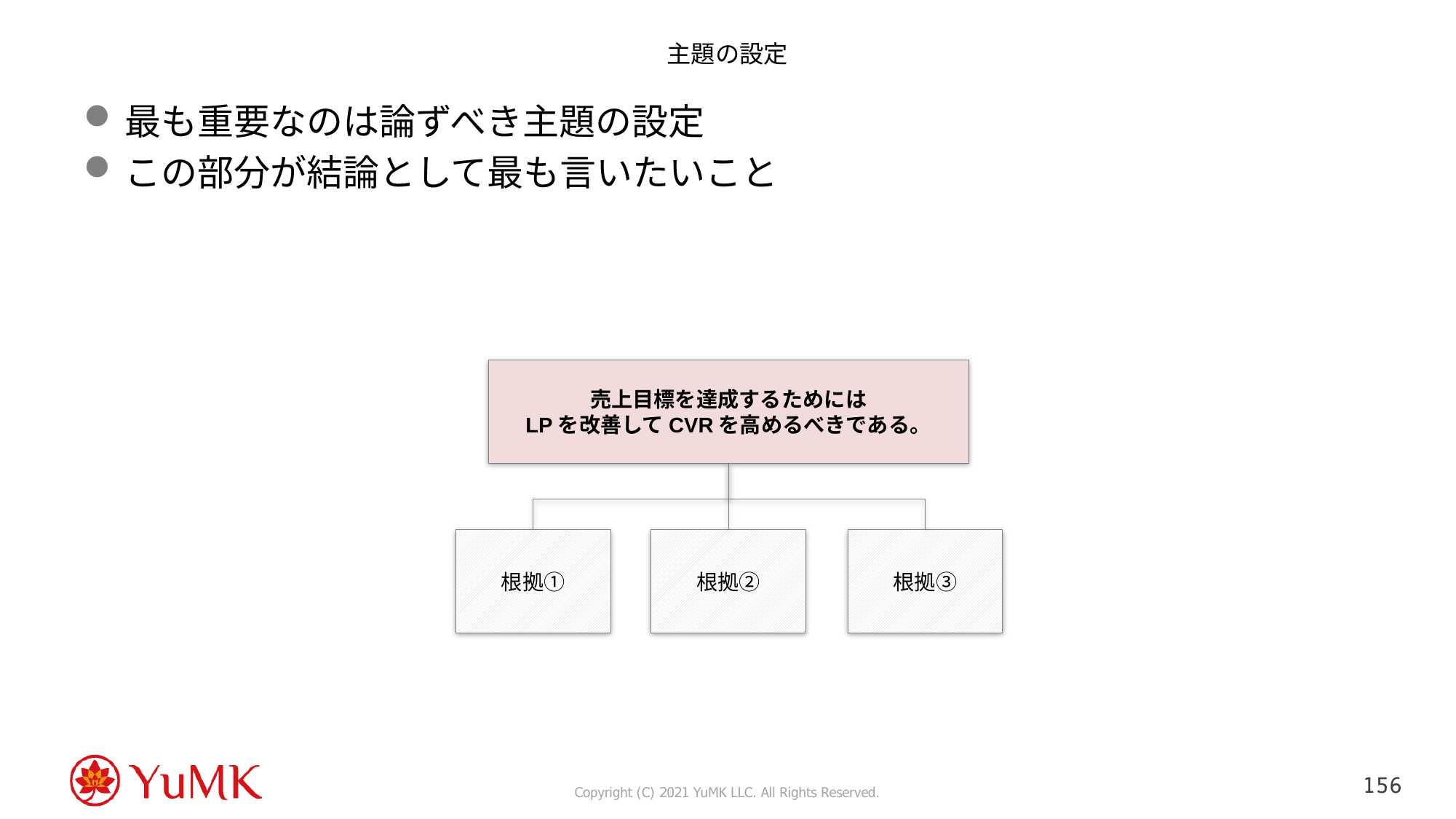

# 主題の設定
最も重要なのは論ずべき主題の設定
この部分が結論として最も言いたいこと
売上目標を達成するためには
LPを改善してCVRを高めるべきである。
根拠①
根拠②
根拠③
156